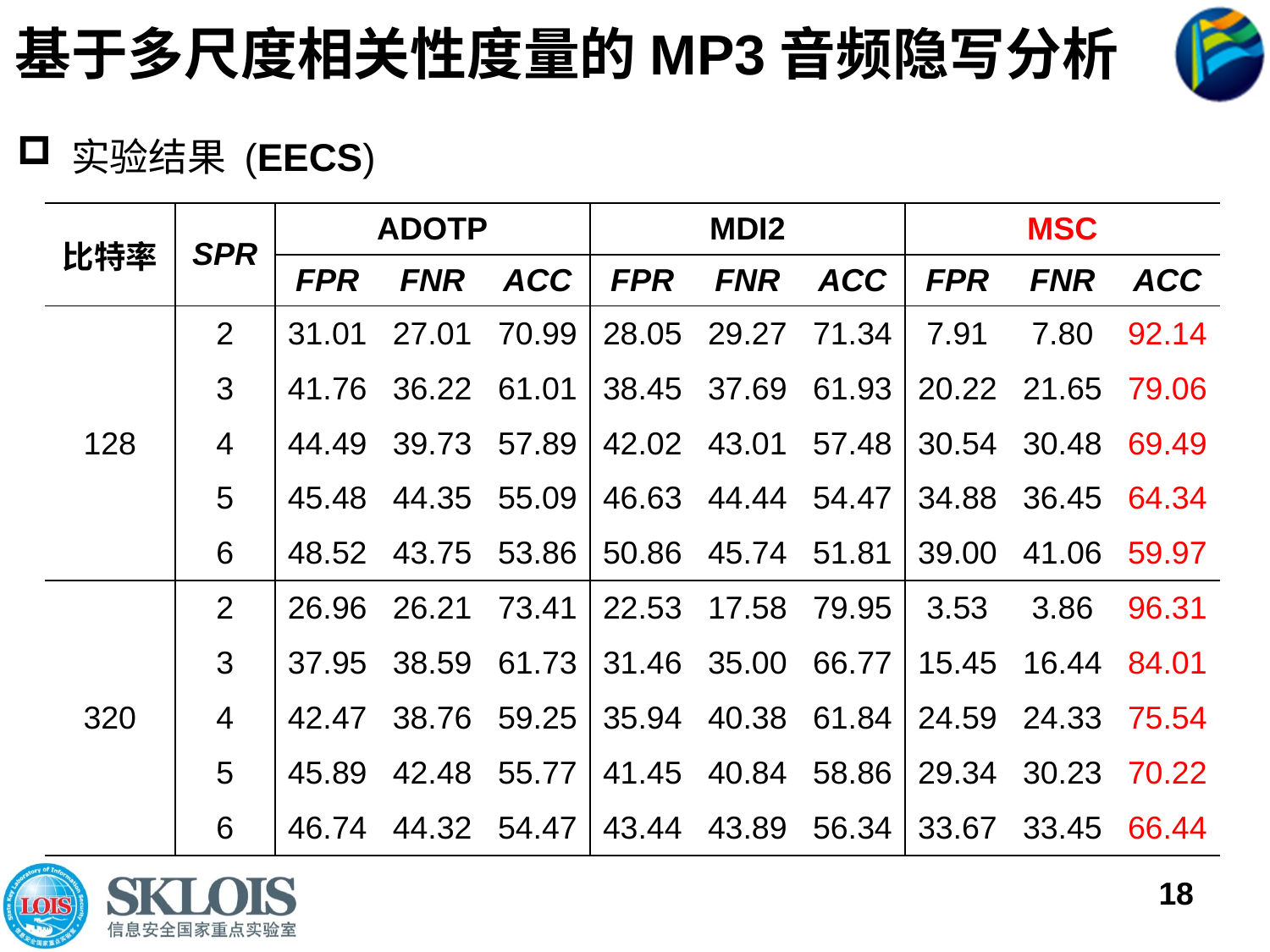

# 基于多尺度相关性度量的MP3音频隐写分析
 实验结果 (EECS)
| 比特率 | SPR | ADOTP |  |  | MDI2 |  |  | MSC |  |  |
| --- | --- | --- | --- | --- | --- | --- | --- | --- | --- | --- |
|  |  | FPR | FNR | ACC | FPR | FNR | ACC | FPR | FNR | ACC |
| 128 | 2 | 31.01 | 27.01 | 70.99 | 28.05 | 29.27 | 71.34 | 7.91 | 7.80 | 92.14 |
|  | 3 | 41.76 | 36.22 | 61.01 | 38.45 | 37.69 | 61.93 | 20.22 | 21.65 | 79.06 |
|  | 4 | 44.49 | 39.73 | 57.89 | 42.02 | 43.01 | 57.48 | 30.54 | 30.48 | 69.49 |
|  | 5 | 45.48 | 44.35 | 55.09 | 46.63 | 44.44 | 54.47 | 34.88 | 36.45 | 64.34 |
|  | 6 | 48.52 | 43.75 | 53.86 | 50.86 | 45.74 | 51.81 | 39.00 | 41.06 | 59.97 |
| 320 | 2 | 26.96 | 26.21 | 73.41 | 22.53 | 17.58 | 79.95 | 3.53 | 3.86 | 96.31 |
|  | 3 | 37.95 | 38.59 | 61.73 | 31.46 | 35.00 | 66.77 | 15.45 | 16.44 | 84.01 |
|  | 4 | 42.47 | 38.76 | 59.25 | 35.94 | 40.38 | 61.84 | 24.59 | 24.33 | 75.54 |
|  | 5 | 45.89 | 42.48 | 55.77 | 41.45 | 40.84 | 58.86 | 29.34 | 30.23 | 70.22 |
|  | 6 | 46.74 | 44.32 | 54.47 | 43.44 | 43.89 | 56.34 | 33.67 | 33.45 | 66.44 |
18